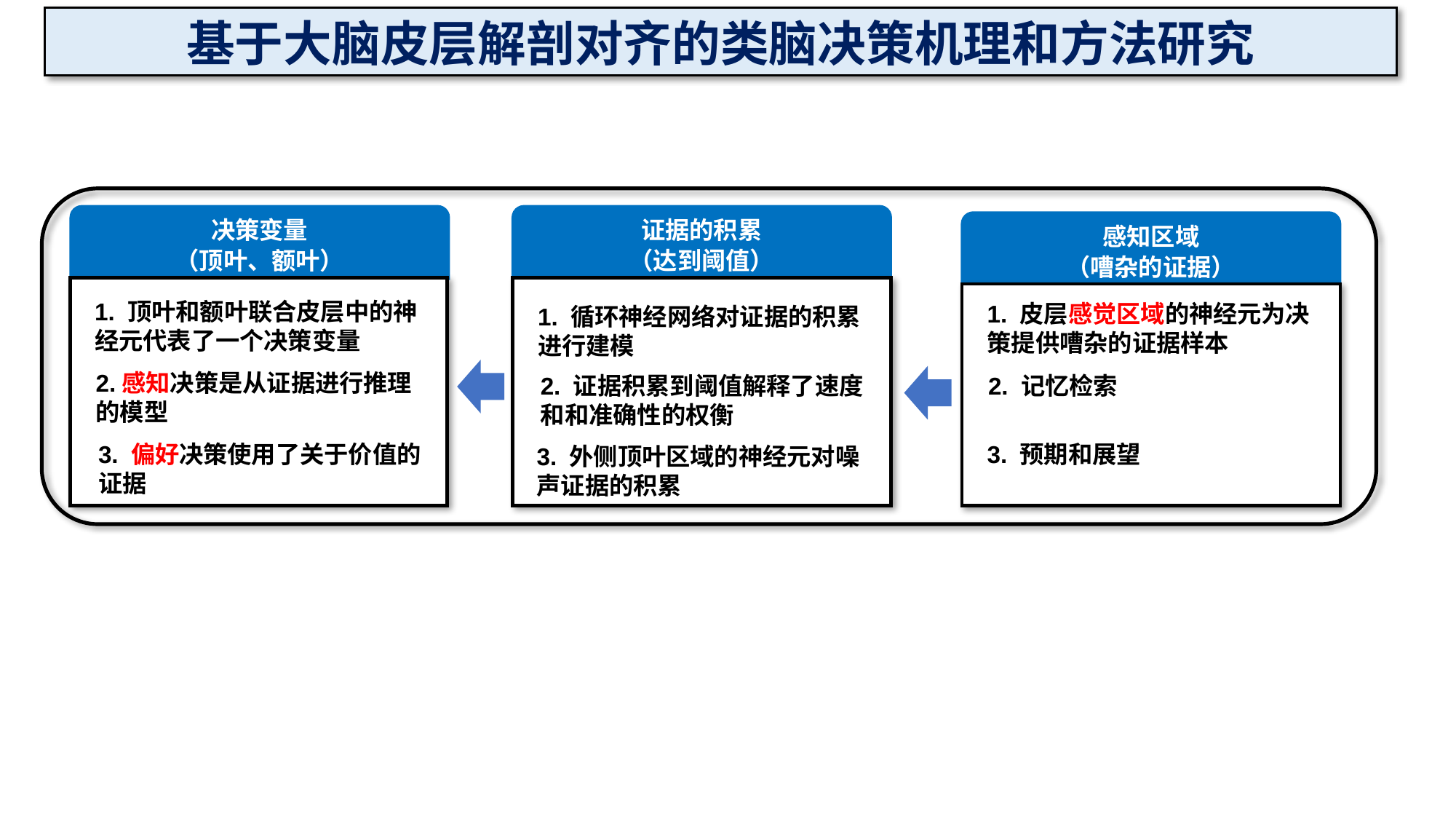

基于大脑皮层解剖对齐的类脑决策机理和方法研究

决策变量
（顶叶、额叶）
证据的积累
（达到阈值）
感知区域
（嘈杂的证据）

1. 顶叶和额叶联合皮层中的神经元代表了一个决策变量
1. 皮层感觉区域的神经元为决策提供嘈杂的证据样本
1. 循环神经网络对证据的积累进行建模

2.感知决策是从证据进行推理的模型
2. 记忆检索
2. 证据积累到阈值解释了速度和和准确性的权衡

3. 预期和展望
3. 偏好决策使用了关于价值的证据
3. 外侧顶叶区域的神经元对噪声证据的积累